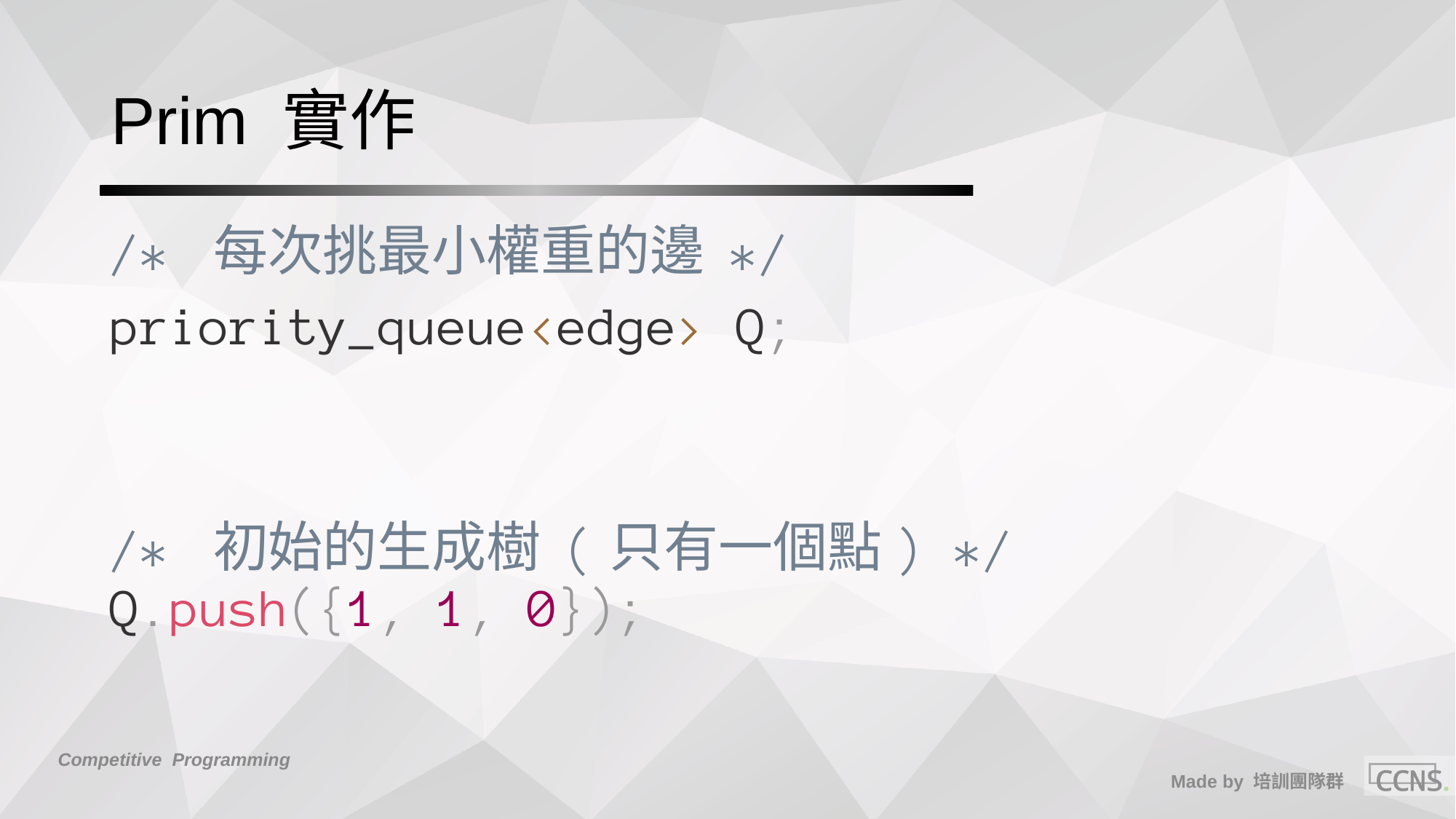

# Prim 實作
/* 每次挑最小權重的邊 */
priority_queue<edge> Q;

/* 初始的生成樹 (只有一個點) */
Q.push({1, 1, 0});